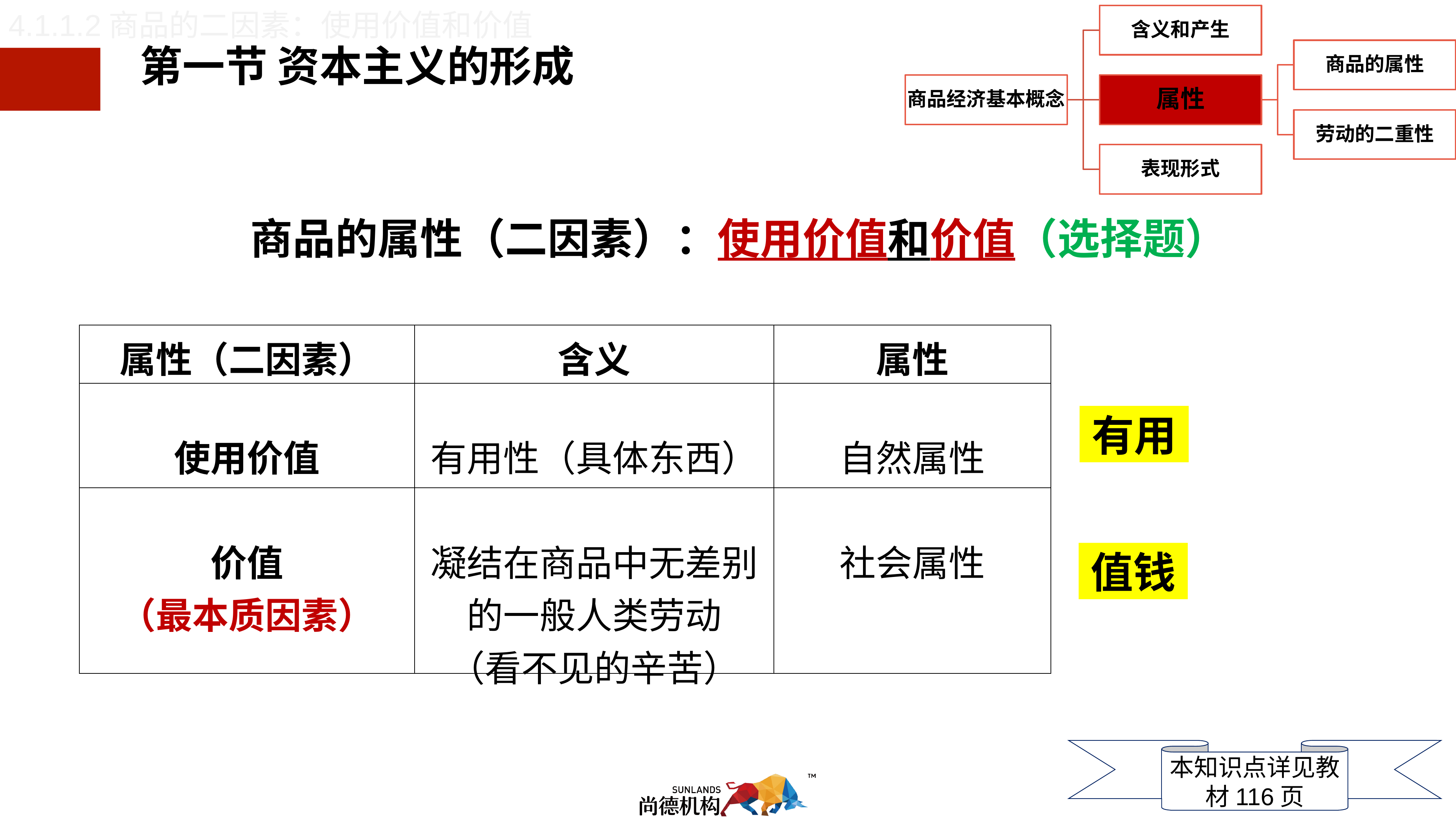

商品经济基本概念
含义和产生
属性
商品的属性
劳动的二重性
表现形式
4.1.1.2商品的二因素：使用价值和价值
第一节 资本主义的形成
商品的属性（二因素）：使用价值和价值（选择题）
| 属性（二因素） | 含义 | 属性 |
| --- | --- | --- |
| 使用价值 | 有用性（具体东西） | 自然属性 |
| 价值 （最本质因素） | 凝结在商品中无差别的一般人类劳动 （看不见的辛苦） | 社会属性 |
有用
值钱
本知识点详见教材116页